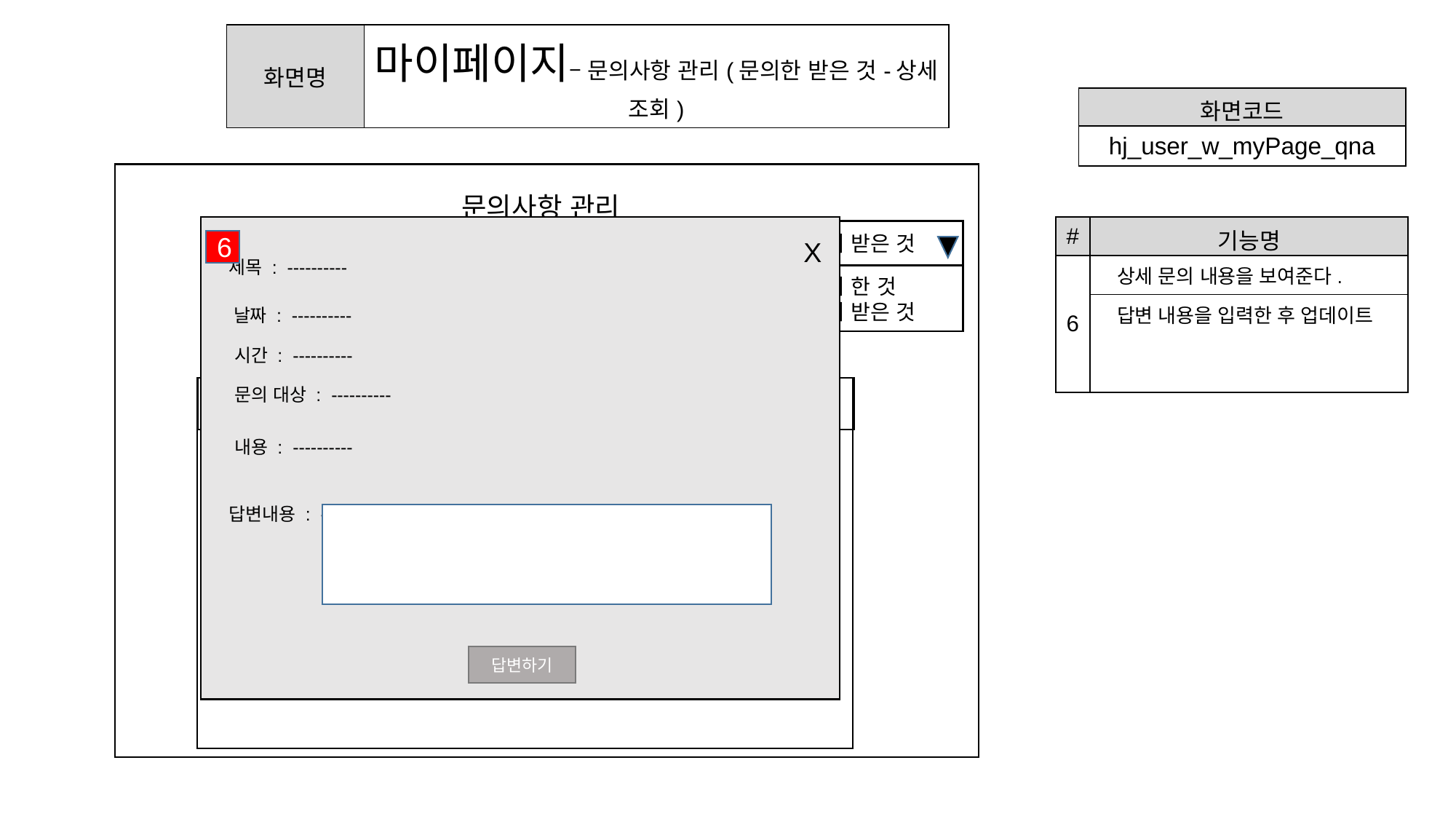

| 화면명 | 마이페이지– 문의사항 관리(문의한 받은 것-상세 조회) |
| --- | --- |
| 화면코드 |
| --- |
| hj\_user\_w\_myPage\_qna |

문의사항 관리

| # | 기능명 |
| --- | --- |
| 6 | 상세 문의 내용을 보여준다. |
|  | 답변 내용을 입력한 후 업데이트 |
세미나존

문의 받은 것

X
6
제목 :  ----------
QnA
세미나존
세미나
밋업
문의 한 것
문의 받은 것
날짜 :  ----------
시간 :  ----------

   제목               날짜                  문의한 사람ID                   답변상태
문의 대상 :  ----------
내용 :  ----------
답변내용 :  ----------

답변하기